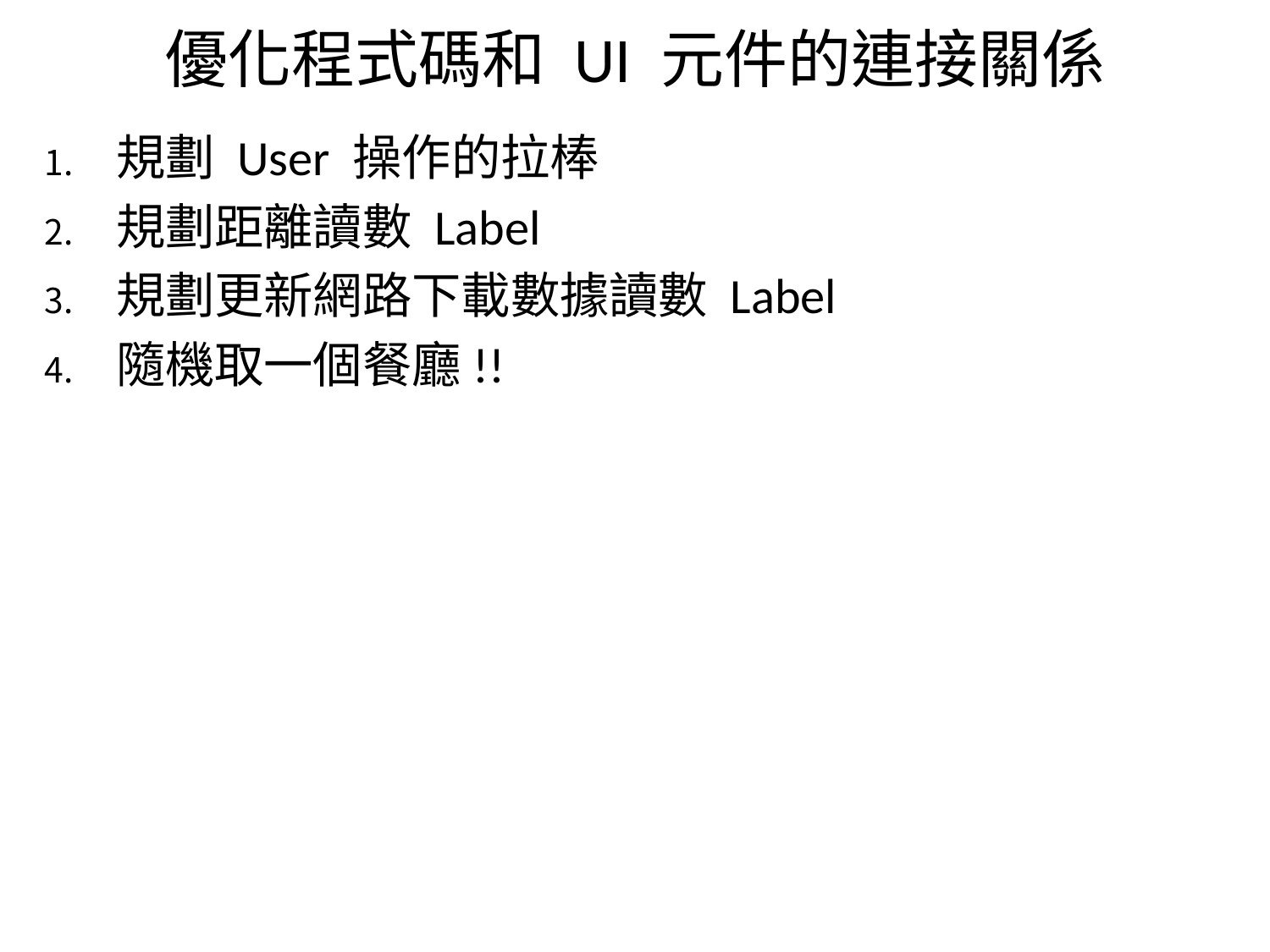

# 優化程式碼和 UI 元件的連接關係
規劃 User 操作的拉棒
規劃距離讀數 Label
規劃更新網路下載數據讀數 Label
隨機取一個餐廳!!